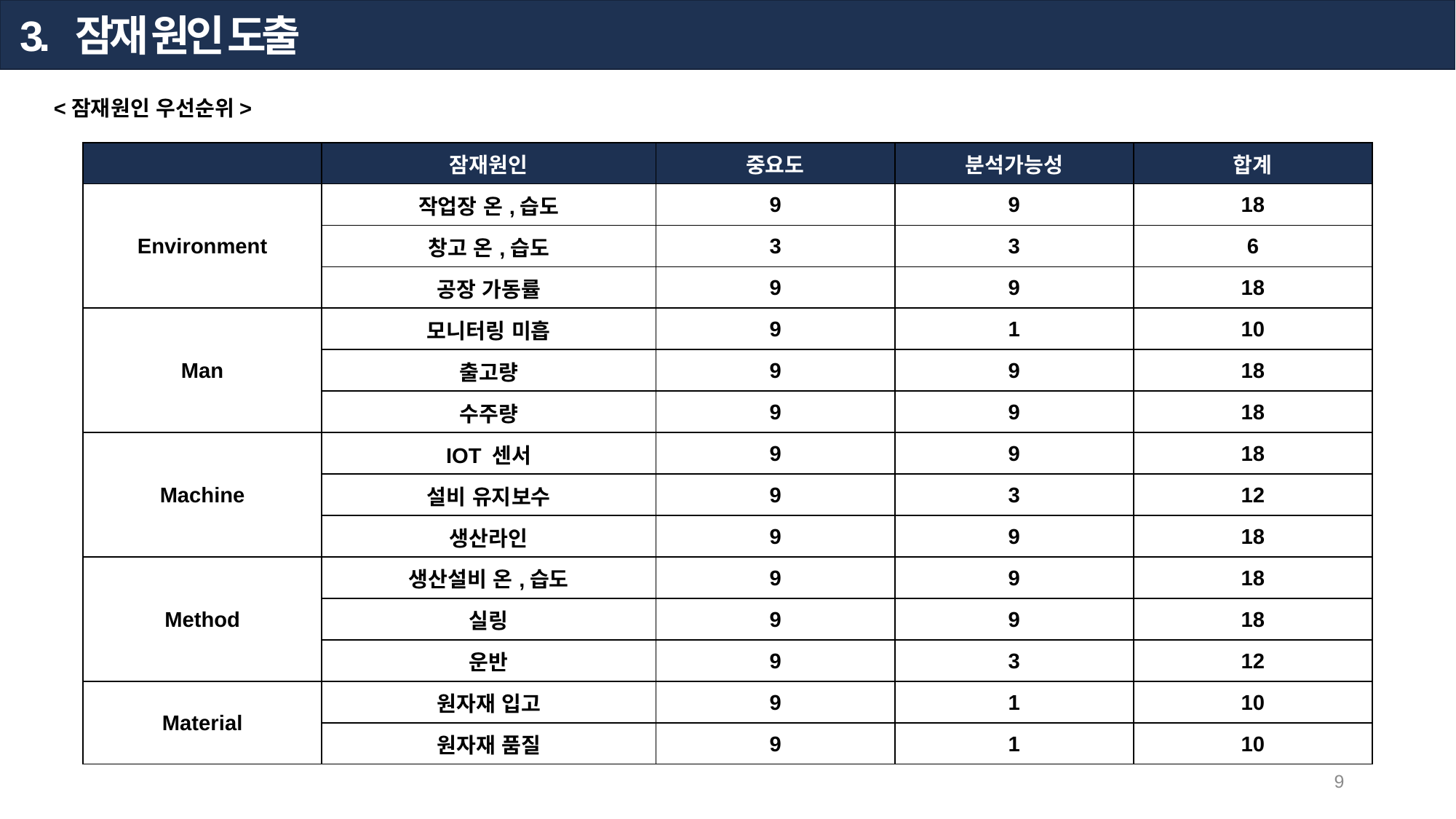

3.  잠재 원인 도출
<잠재원인 우선순위>
|  | 잠재원인 | 중요도 | 분석가능성 | 합계 |
| --- | --- | --- | --- | --- |
| Environment | 작업장 온,습도 | 9 | 9 | 18 |
|  | 창고 온,습도 | 3 | 3 | 6 |
|  | 공장 가동률 | 9 | 9 | 18 |
| Man | 모니터링 미흡 | 9 | 1 | 10 |
|  | 출고량 | 9 | 9 | 18 |
|  | 수주량 | 9 | 9 | 18 |
| Machine | IOT 센서 | 9 | 9 | 18 |
|  | 설비 유지보수 | 9 | 3 | 12 |
|  | 생산라인 | 9 | 9 | 18 |
| Method | 생산설비 온,습도 | 9 | 9 | 18 |
|  | 실링 | 9 | 9 | 18 |
|  | 운반 | 9 | 3 | 12 |
| Material | 원자재 입고 | 9 | 1 | 10 |
|  | 원자재 품질 | 9 | 1 | 10 |
9